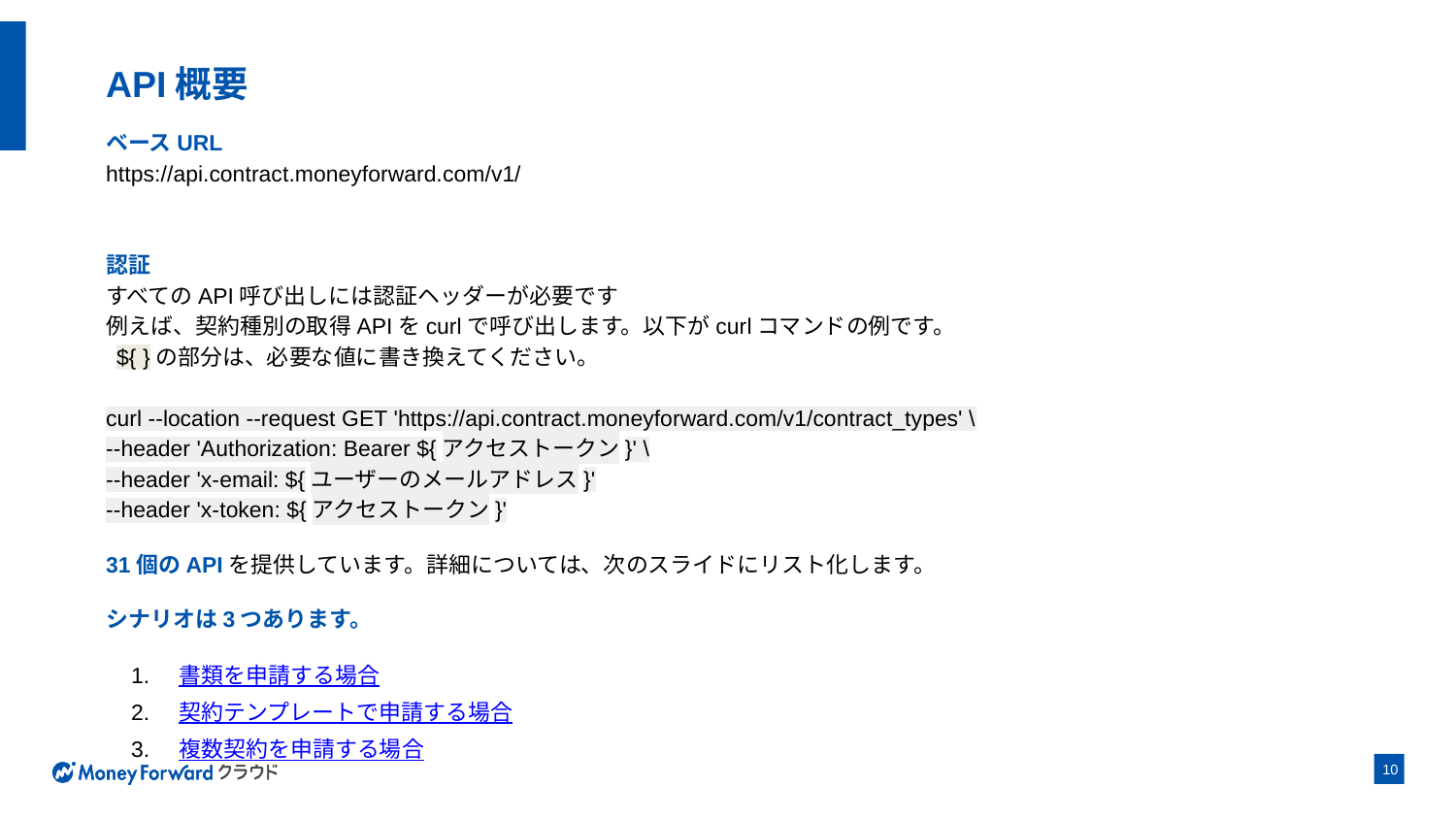

# API概要
ベースURL
https://api.contract.moneyforward.com/v1/

認証
すべてのAPI呼び出しには認証ヘッダーが必要です
例えば、契約種別の取得APIをcurlで呼び出します。以下がcurlコマンドの例です。
 ${ }の部分は、必要な値に書き換えてください。

curl --location --request GET 'https://api.contract.moneyforward.com/v1/contract_types' \
--header 'Authorization: Bearer ${アクセストークン}' \
--header 'x-email: ${ユーザーのメールアドレス}'
--header 'x-token: ${アクセストークン}'
31個のAPIを提供しています。詳細については、次のスライドにリスト化します。
シナリオは3つあります。
書類を申請する場合
契約テンプレートで申請する場合
複数契約を申請する場合

10